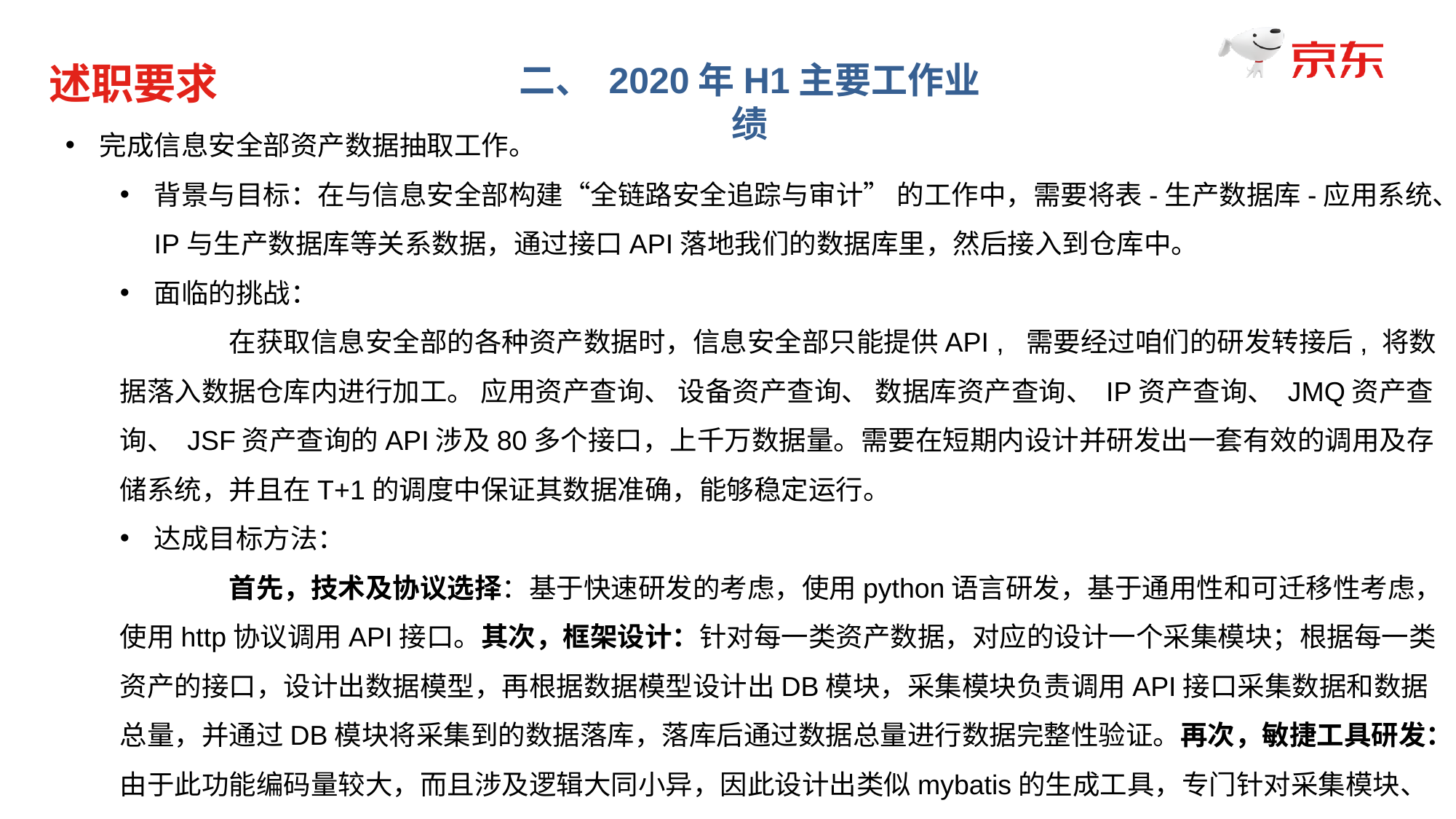

述职要求
二、 2020年H1主要工作业绩
完成信息安全部资产数据抽取工作。
背景与目标：在与信息安全部构建“全链路安全追踪与审计” 的工作中，需要将表-生产数据库-应用系统、IP与生产数据库等关系数据，通过接口API落地我们的数据库里，然后接入到仓库中。
面临的挑战：
	在获取信息安全部的各种资产数据时，信息安全部只能提供API ,  需要经过咱们的研发转接后, 将数据落入数据仓库内进行加工。 应用资产查询、 设备资产查询、 数据库资产查询、 IP资产查询、 JMQ资产查询、 JSF资产查询的API涉及80多个接口，上千万数据量。需要在短期内设计并研发出一套有效的调用及存储系统，并且在T+1的调度中保证其数据准确，能够稳定运行。
达成目标方法：
	首先，技术及协议选择：基于快速研发的考虑，使用python语言研发，基于通用性和可迁移性考虑，使用http协议调用API接口。其次，框架设计：针对每一类资产数据，对应的设计一个采集模块；根据每一类资产的接口，设计出数据模型，再根据数据模型设计出DB模块，采集模块负责调用API接口采集数据和数据总量，并通过DB模块将采集到的数据落库，落库后通过数据总量进行数据完整性验证。再次，敏捷工具研发：由于此功能编码量较大，而且涉及逻辑大同小异，因此设计出类似mybatis的生成工具，专门针对采集模块、DB